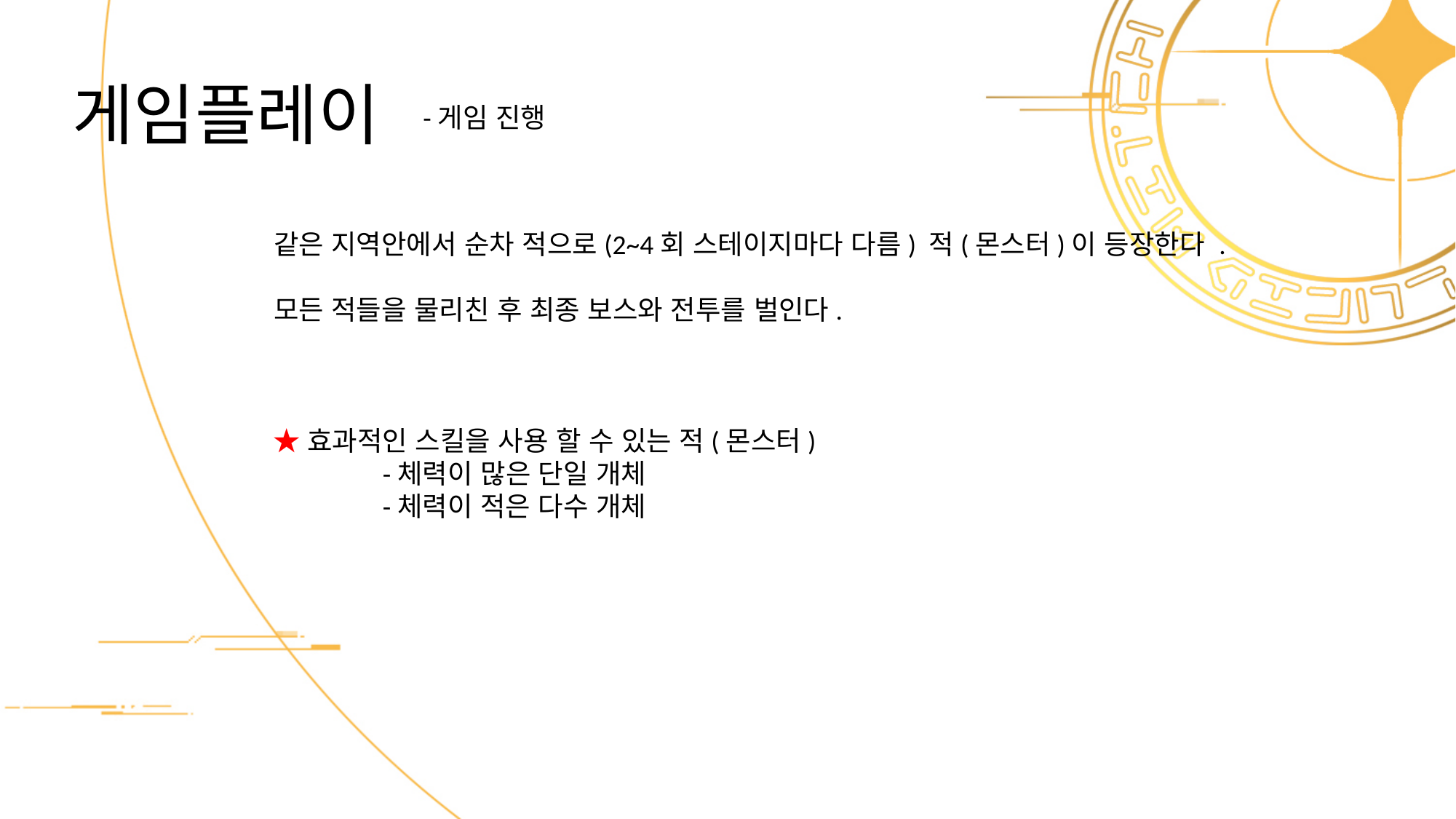

# 게임플레이
-게임 진행
같은 지역안에서 순차 적으로(2~4회 스테이지마다 다름) 적(몬스터)이 등장한다 .

모든 적들을 물리친 후 최종 보스와 전투를 벌인다.
★효과적인 스킬을 사용 할 수 있는 적(몬스터)
	-체력이 많은 단일 개체
	-체력이 적은 다수 개체